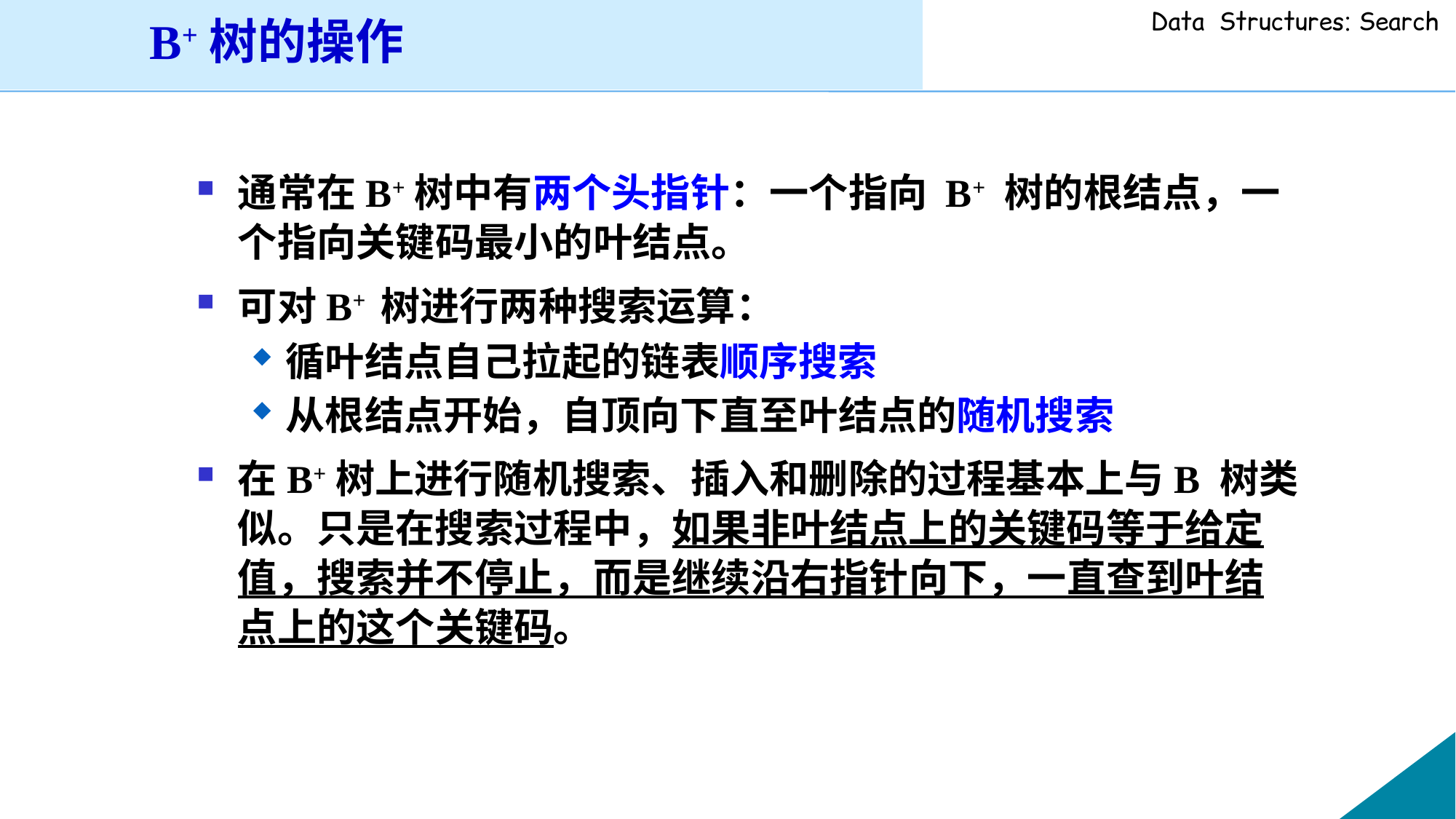

B+树的操作
通常在B+树中有两个头指针：一个指向 B+ 树的根结点，一个指向关键码最小的叶结点。
可对B+ 树进行两种搜索运算：
循叶结点自己拉起的链表顺序搜索
从根结点开始，自顶向下直至叶结点的随机搜索
在B+树上进行随机搜索、插入和删除的过程基本上与B 树类似。只是在搜索过程中，如果非叶结点上的关键码等于给定值，搜索并不停止，而是继续沿右指针向下，一直查到叶结点上的这个关键码。